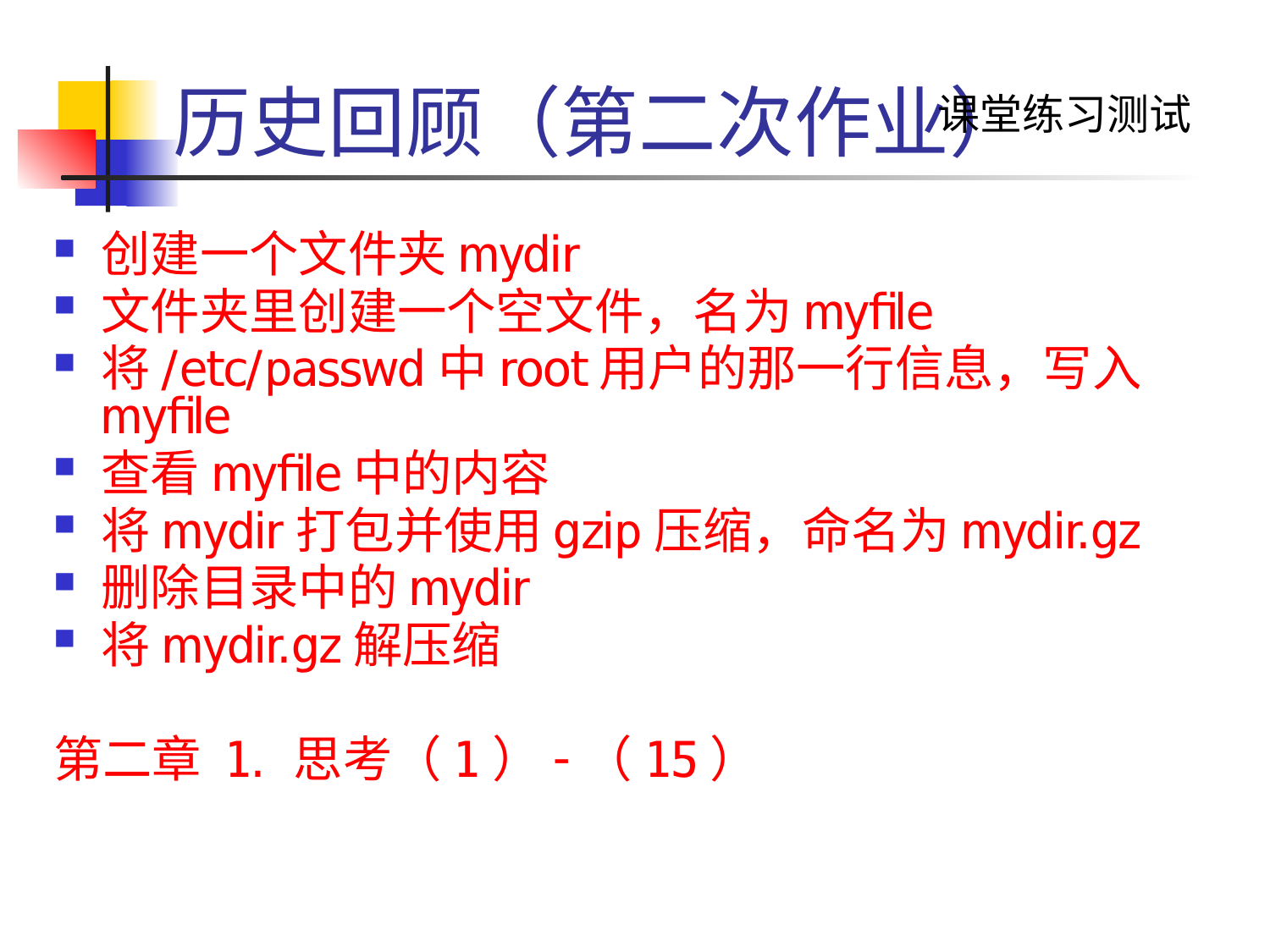

# 历史回顾（第二次作业）
课堂练习测试
创建一个文件夹mydir
文件夹里创建一个空文件，名为myfile
将/etc/passwd中root用户的那一行信息，写入myfile
查看myfile中的内容
将mydir打包并使用gzip压缩，命名为mydir.gz
删除目录中的mydir
将mydir.gz解压缩

第二章 1. 思考（1）-（15）